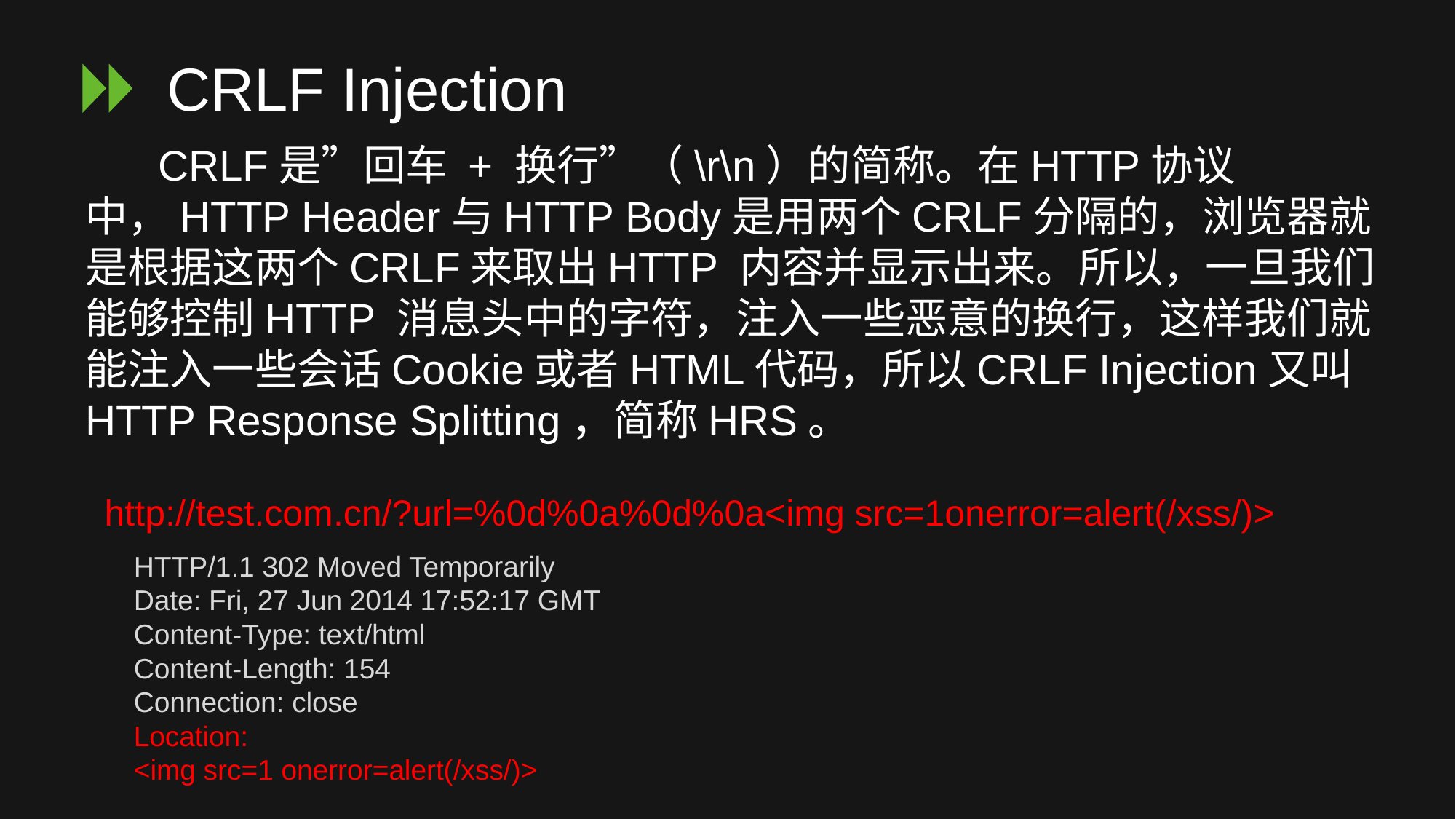

# CRLF Injection
CRLF是”回车 + 换行”（\r\n）的简称。在HTTP协议中，HTTP Header与HTTP Body是用两个CRLF分隔的，浏览器就是根据这两个CRLF来取出HTTP 内容并显示出来。所以，一旦我们能够控制HTTP 消息头中的字符，注入一些恶意的换行，这样我们就能注入一些会话Cookie或者HTML代码，所以CRLF Injection又叫HTTP Response Splitting，简称HRS。
http://test.com.cn/?url=%0d%0a%0d%0a<img src=1onerror=alert(/xss/)>
HTTP/1.1 302 Moved Temporarily
Date: Fri, 27 Jun 2014 17:52:17 GMT
Content-Type: text/html
Content-Length: 154
Connection: close
Location:
<img src=1 onerror=alert(/xss/)>